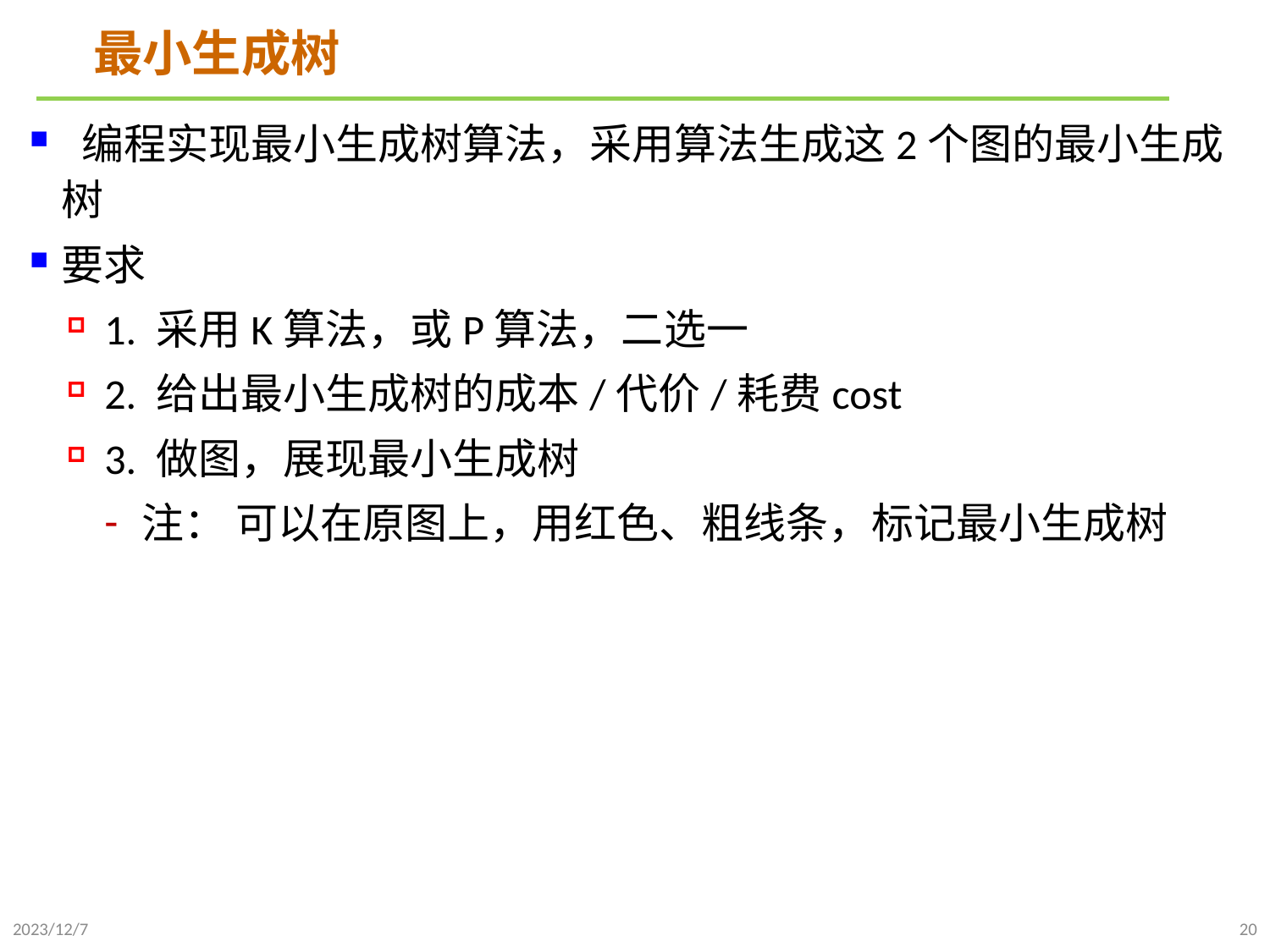

# 最小生成树
 编程实现最小生成树算法，采用算法生成这2个图的最小生成树
要求
1. 采用K算法，或P算法，二选一
2. 给出最小生成树的成本/代价/耗费cost
3. 做图，展现最小生成树
注： 可以在原图上，用红色、粗线条，标记最小生成树

2023/12/7
20